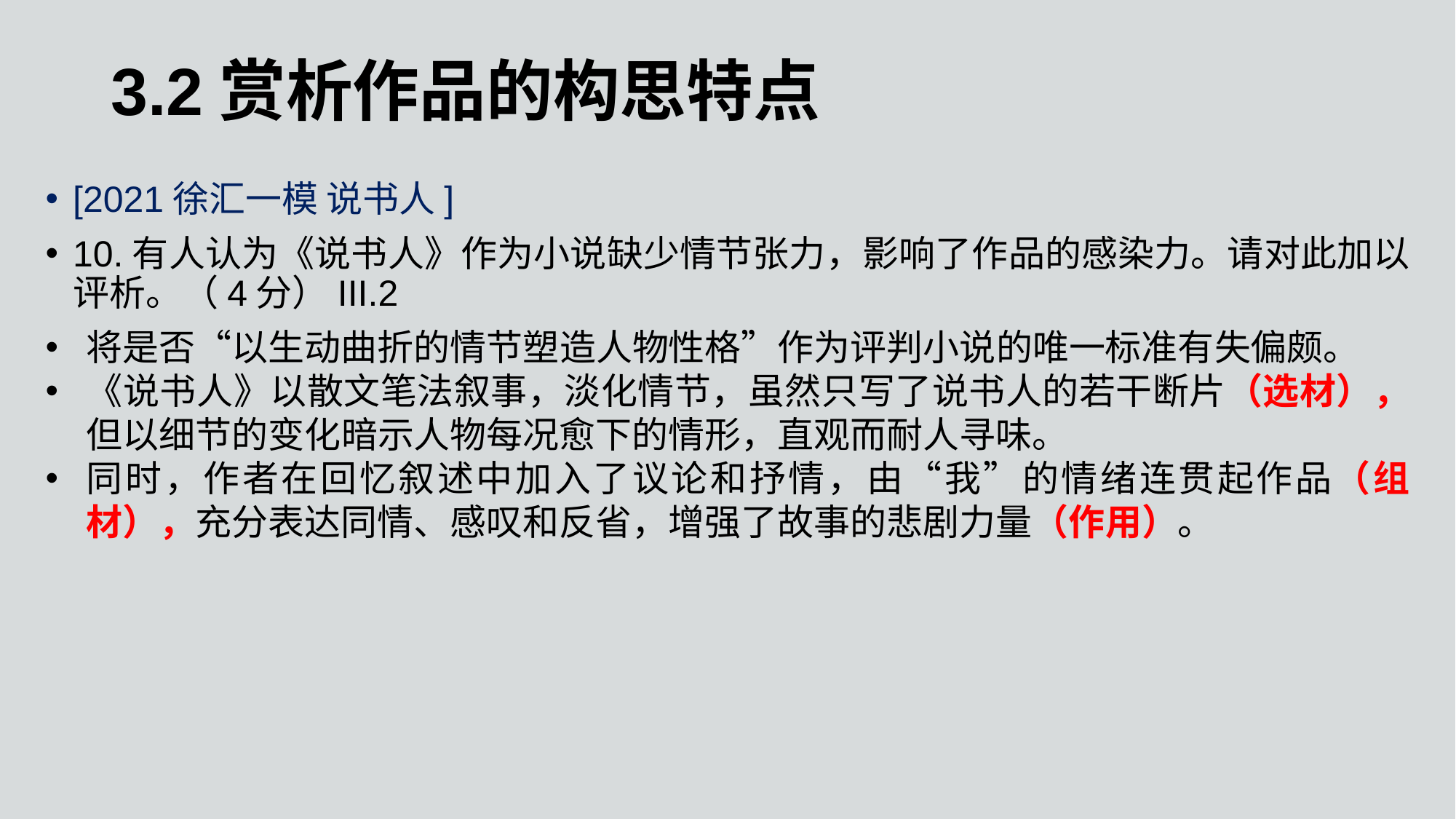

3.2赏析作品的构思特点
[2021徐汇一模 说书人]
10.有人认为《说书人》作为小说缺少情节张力，影响了作品的感染力。请对此加以评析。（4分）III.2
将是否“以生动曲折的情节塑造人物性格”作为评判小说的唯一标准有失偏颇。
《说书人》以散文笔法叙事，淡化情节，虽然只写了说书人的若干断片（选材），但以细节的变化暗示人物每况愈下的情形，直观而耐人寻味。
同时，作者在回忆叙述中加入了议论和抒情，由“我”的情绪连贯起作品（组材），充分表达同情、感叹和反省，增强了故事的悲剧力量（作用）。